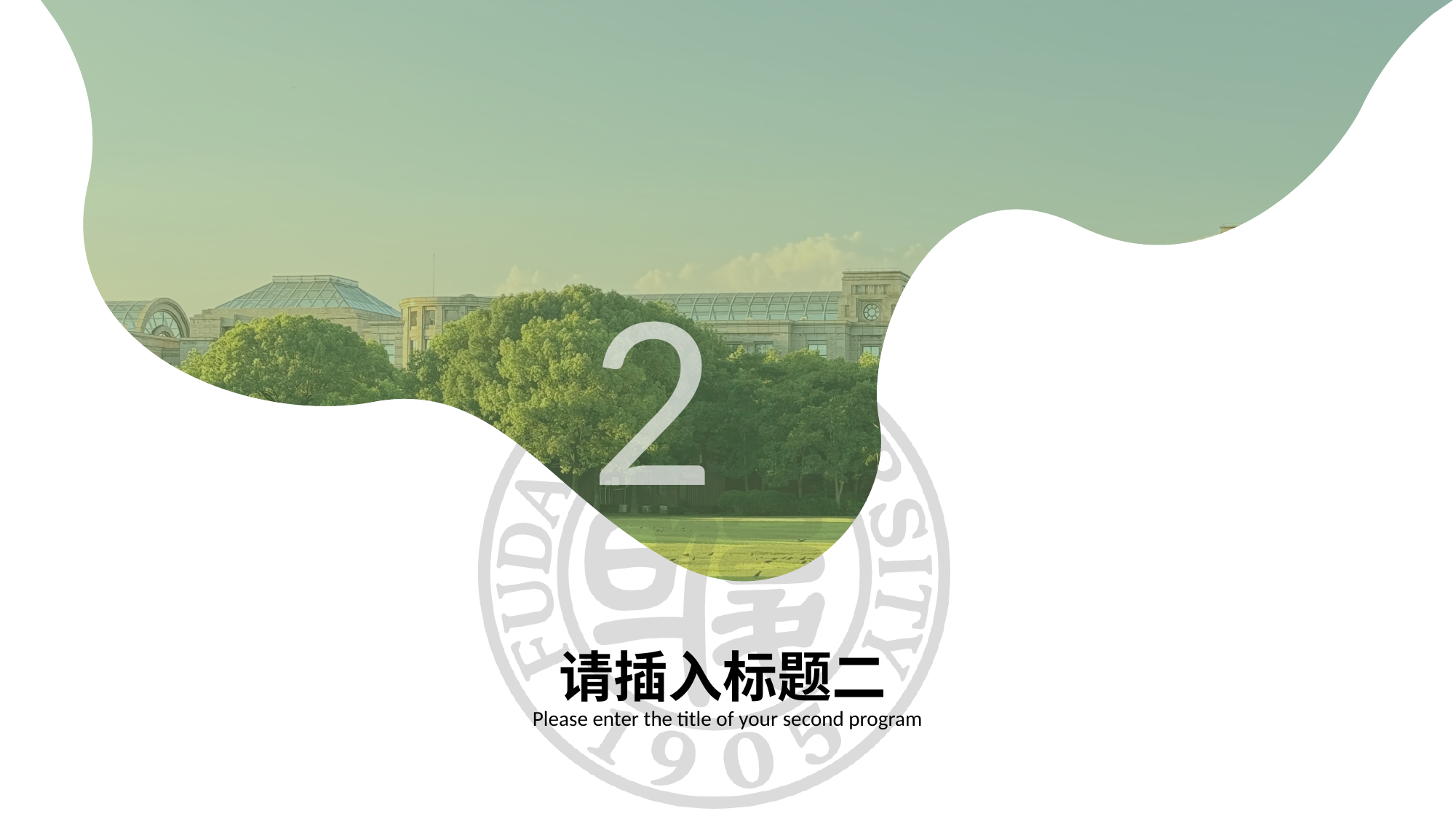

2
请插入标题二
Please enter the title of your second program